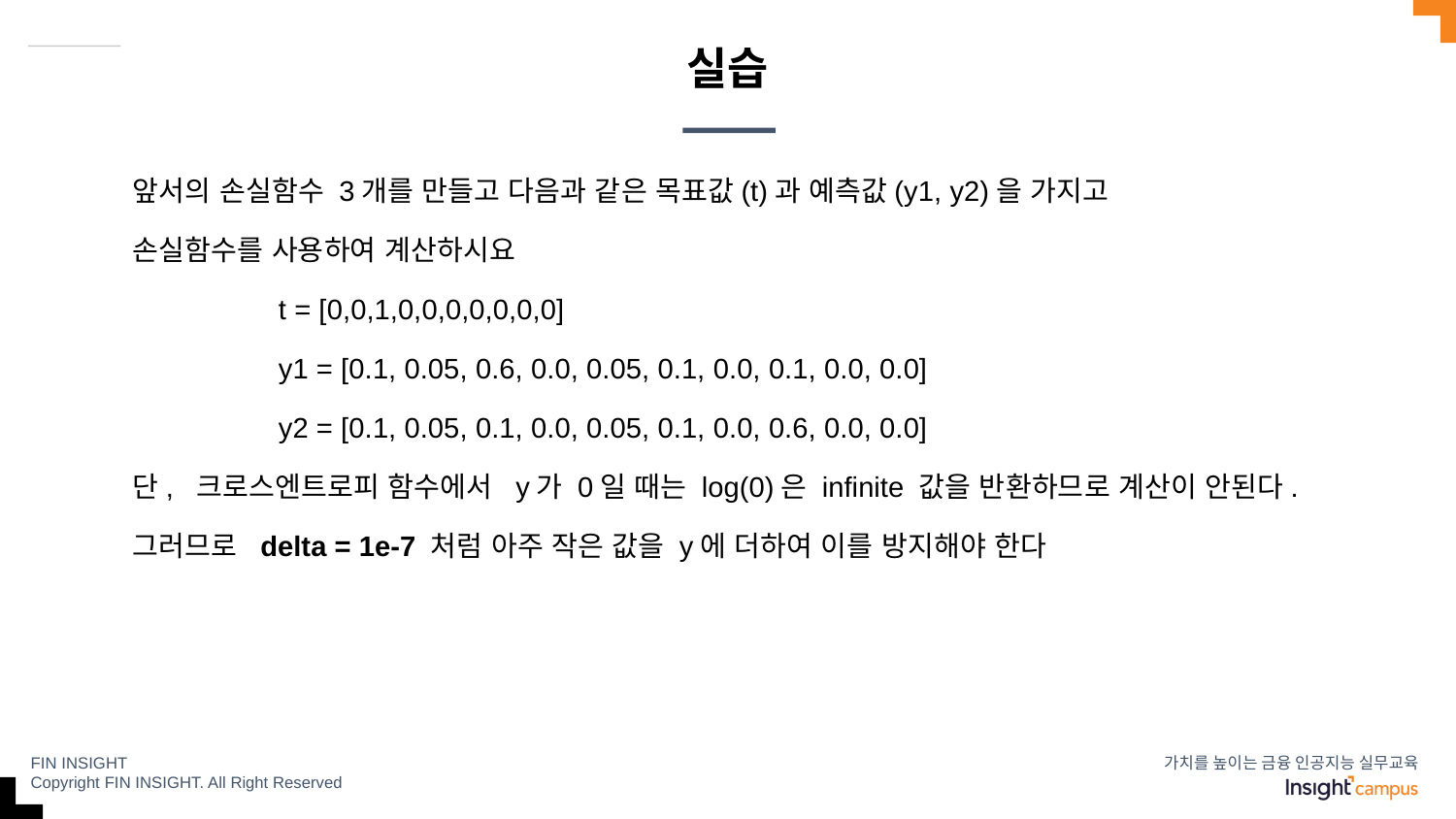

# 실습
앞서의 손실함수 3개를 만들고 다음과 같은 목표값(t)과 예측값(y1, y2)을 가지고
손실함수를 사용하여 계산하시요
	t = [0,0,1,0,0,0,0,0,0,0]
	y1 = [0.1, 0.05, 0.6, 0.0, 0.05, 0.1, 0.0, 0.1, 0.0, 0.0]
	y2 = [0.1, 0.05, 0.1, 0.0, 0.05, 0.1, 0.0, 0.6, 0.0, 0.0]
단,  크로스엔트로피 함수에서  y가 0일 때는 log(0)은 infinite 값을 반환하므로 계산이 안된다.
그러므로  delta = 1e-7 처럼 아주 작은 값을 y에 더하여 이를 방지해야 한다